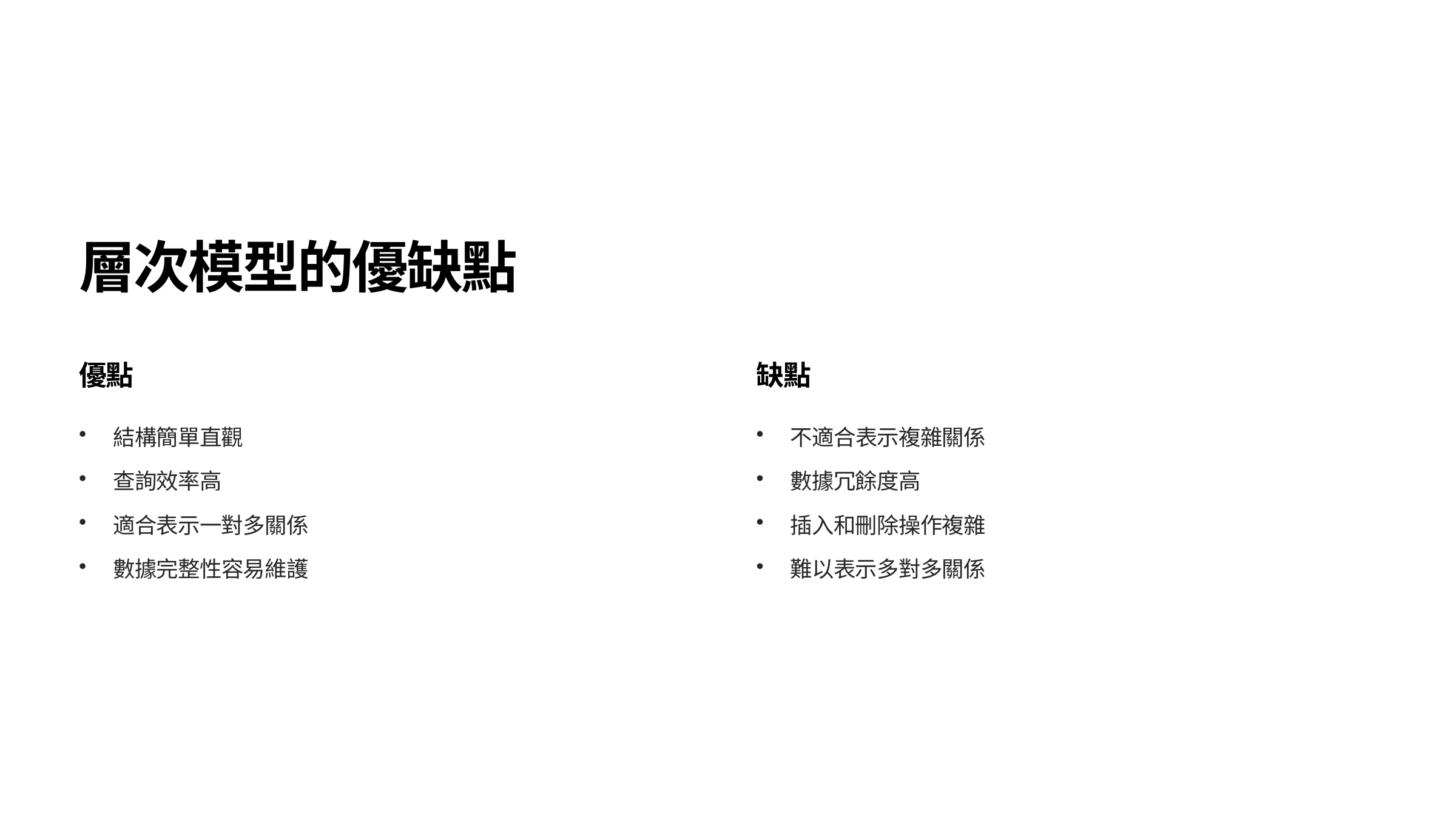

層次模型的優缺點
優點
缺點
結構簡單直觀
不適合表示複雜關係
查詢效率高
數據冗餘度高
適合表示一對多關係
插入和刪除操作複雜
數據完整性容易維護
難以表示多對多關係